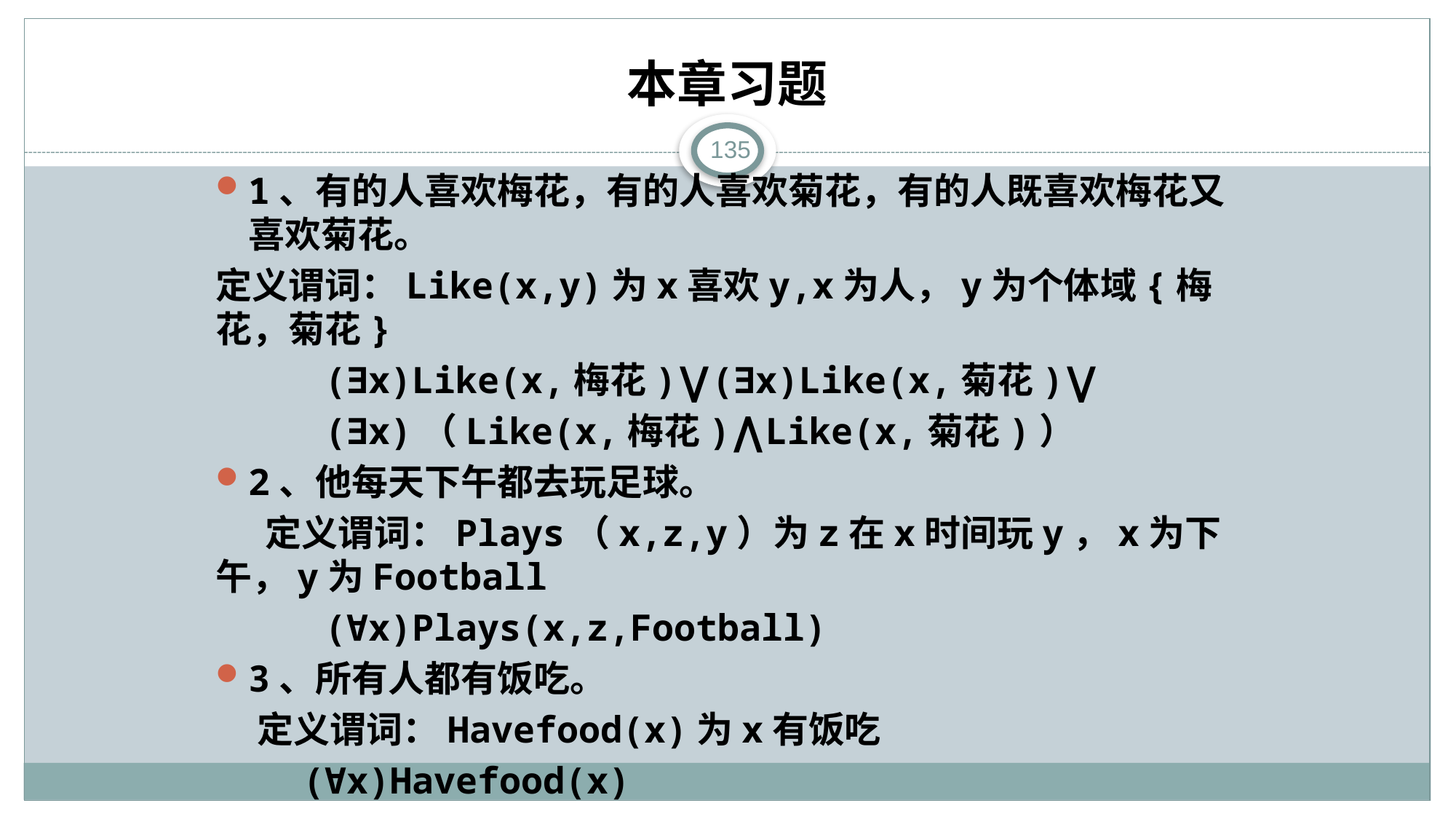

# 本章习题
135
1、有的人喜欢梅花，有的人喜欢菊花，有的人既喜欢梅花又喜欢菊花。
定义谓词：Like(x,y)为x喜欢y,x为人，y为个体域{梅花，菊花}
     (∃x)Like(x,梅花)⋁(∃x)Like(x,菊花)⋁
     (∃x)（Like(x,梅花)⋀Like(x,菊花)）
2、他每天下午都去玩足球。
     定义谓词：Plays（x,z,y）为z在x时间玩y，x为下午，y为Football
     (∀x)Plays(x,z,Football)
3、所有人都有饭吃。
    定义谓词：Havefood(x)为x有饭吃
    (∀x)Havefood(x)